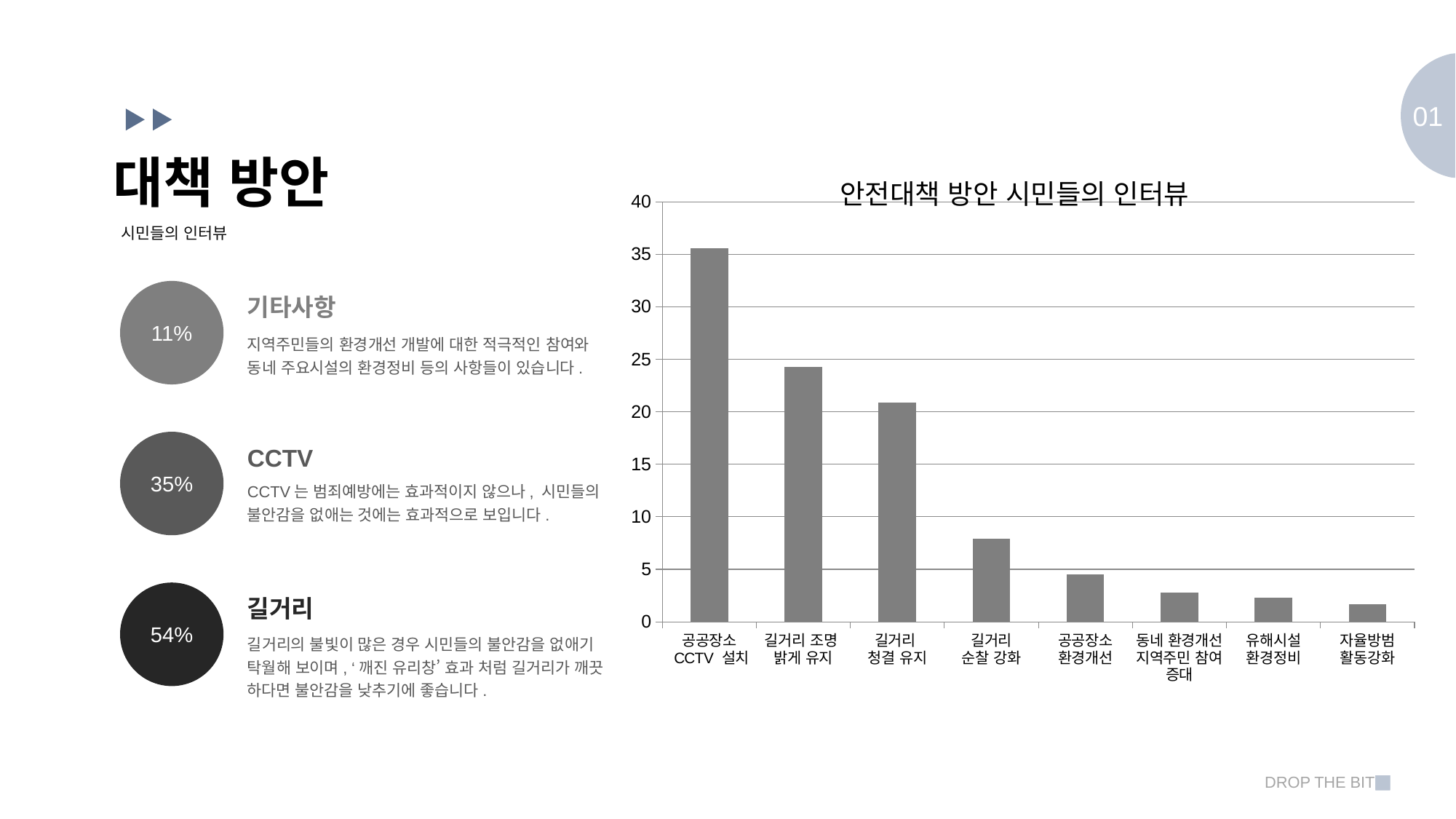

01

대책 방안

### Chart: 안전대책 방안 시민들의 인터뷰

| Category | 인터내용 |
|---|---|
| 공공장소
 CCTV 설치 | 35.6 |
| 길거리 조명
밝게 유지 | 24.3 |
| 길거리
청결 유지 | 20.9 |
| 길거리
순찰 강화 | 7.9 |
| 공공장소
환경개선 | 4.5 |
| 동네 환경개선
지역주민 참여증대 | 2.8 |
| 유해시설
환경정비 | 2.3 |
| 자율방범
활동강화 | 1.7 |
시민들의 인터뷰
11%
기타사항
지역주민들의 환경개선 개발에 대한 적극적인 참여와 동네 주요시설의 환경정비 등의 사항들이 있습니다.
35%
CCTV
CCTV는 범죄예방에는 효과적이지 않으나, 시민들의
불안감을 없애는 것에는 효과적으로 보입니다.
54%
길거리
길거리의 불빛이 많은 경우 시민들의 불안감을 없애기
탁월해 보이며, ‘깨진 유리창’ 효과 처럼 길거리가 깨끗 하다면 불안감을 낮추기에 좋습니다.
DROP THE BIT